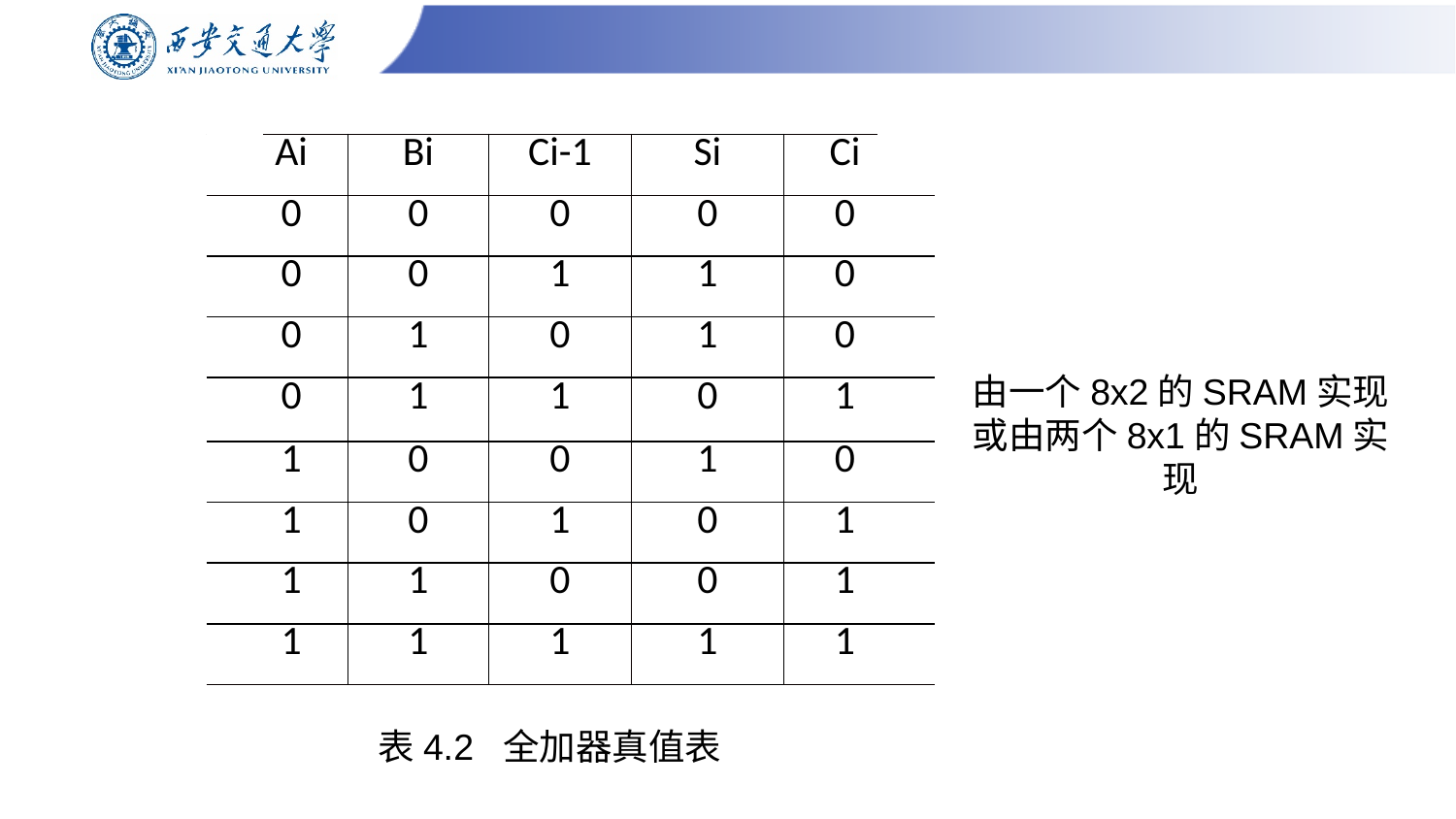

| Ai | Bi | Ci-1 | Si | Ci |
| --- | --- | --- | --- | --- |
| 0 | 0 | 0 | 0 | 0 |
| 0 | 0 | 1 | 1 | 0 |
| 0 | 1 | 0 | 1 | 0 |
| 0 | 1 | 1 | 0 | 1 |
| 1 | 0 | 0 | 1 | 0 |
| 1 | 0 | 1 | 0 | 1 |
| 1 | 1 | 0 | 0 | 1 |
| 1 | 1 | 1 | 1 | 1 |
由一个8x2的SRAM实现
或由两个8x1的SRAM实现
表4.2  全加器真值表